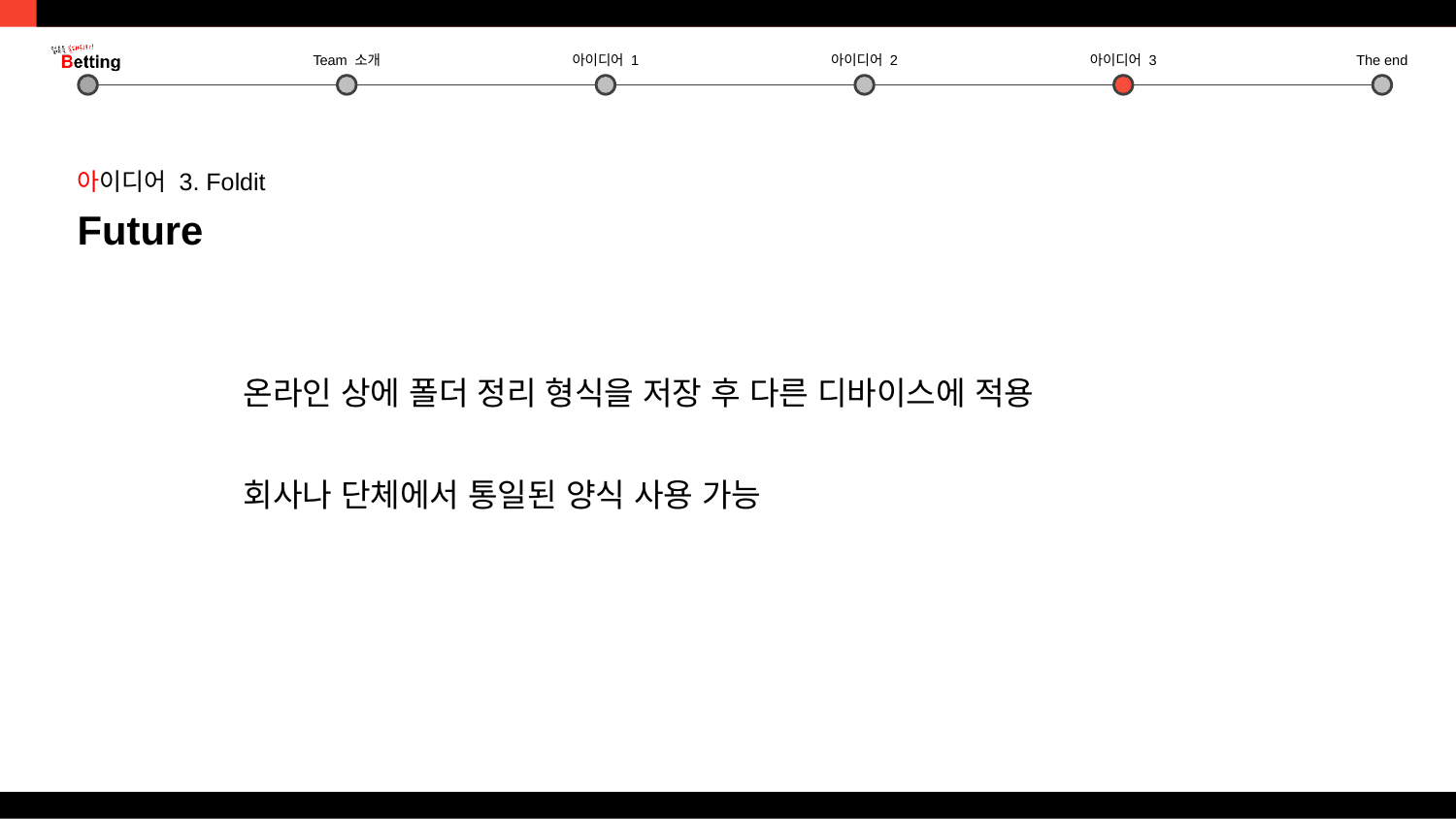

아이디어 3. Foldit
Future
온라인 상에 폴더 정리 형식을 저장 후 다른 디바이스에 적용
회사나 단체에서 통일된 양식 사용 가능